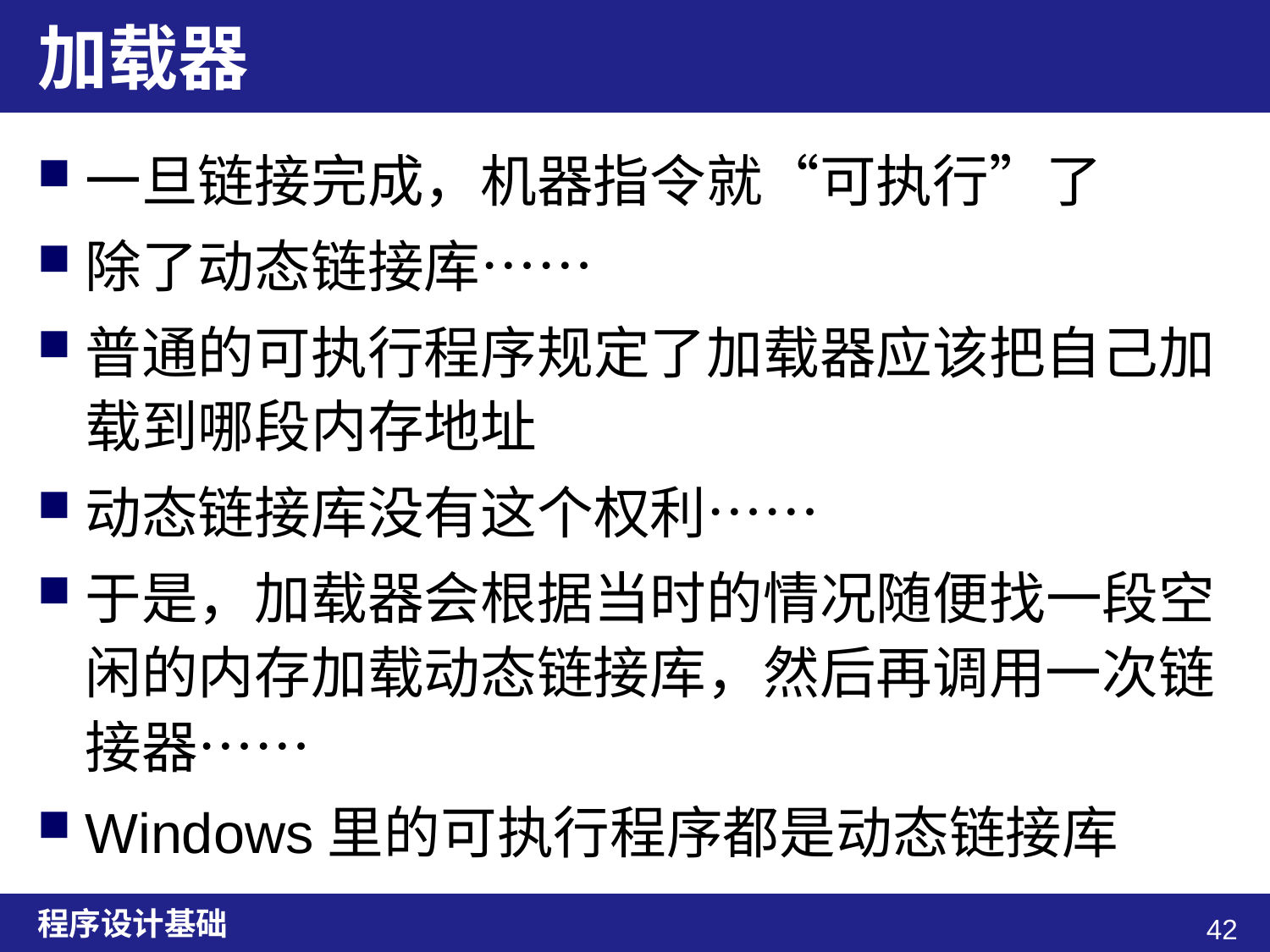

# 加载器
一旦链接完成，机器指令就“可执行”了
除了动态链接库……
普通的可执行程序规定了加载器应该把自己加载到哪段内存地址
动态链接库没有这个权利……
于是，加载器会根据当时的情况随便找一段空闲的内存加载动态链接库，然后再调用一次链接器……
Windows里的可执行程序都是动态链接库